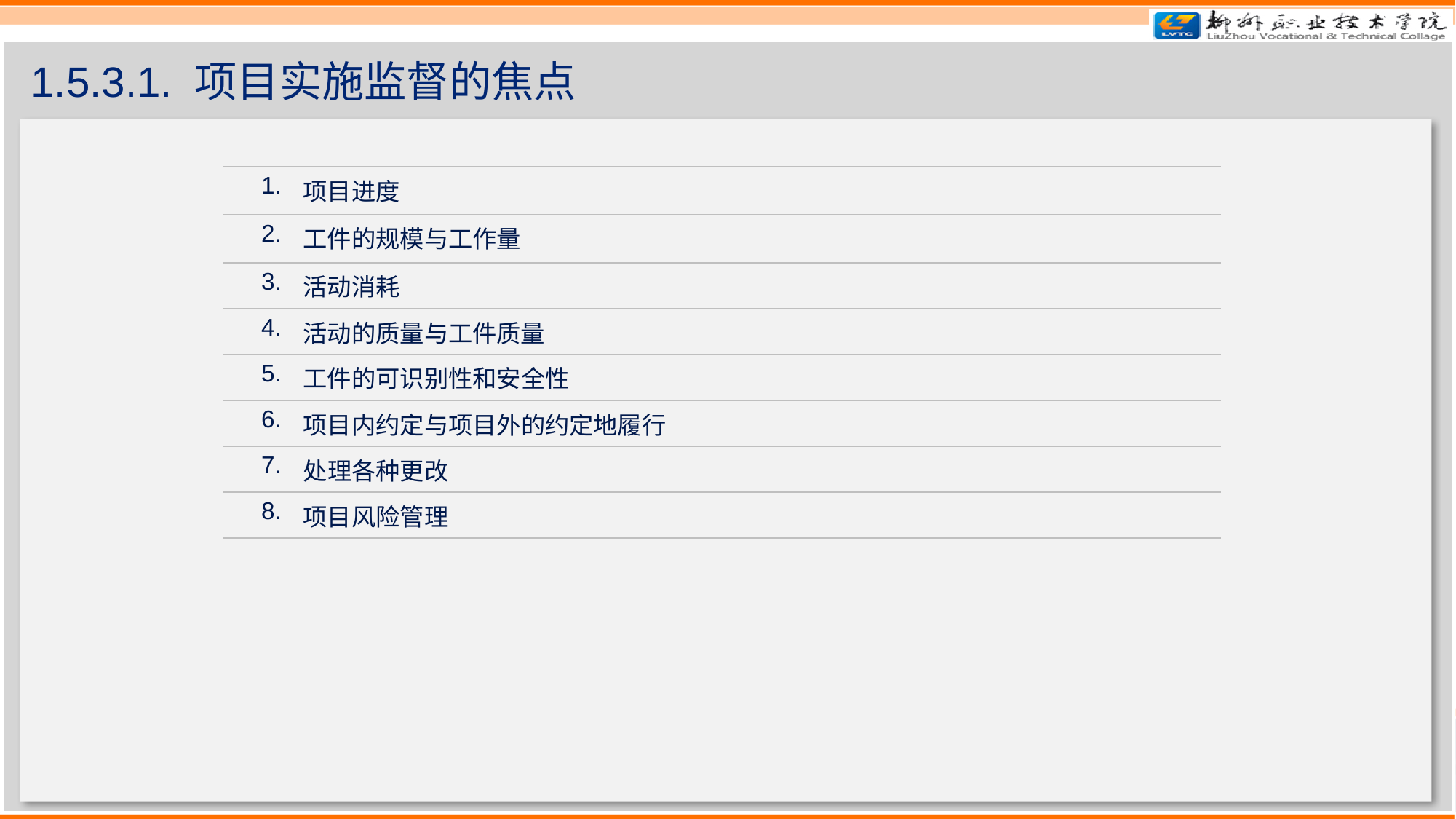

# 1.5.3.1. 项目实施监督的焦点
| 1. | 项目进度 |
| --- | --- |
| 2. | 工件的规模与工作量 |
| 3. | 活动消耗 |
| 4. | 活动的质量与工件质量 |
| 5. | 工件的可识别性和安全性 |
| 6. | 项目内约定与项目外的约定地履行 |
| 7. | 处理各种更改 |
| 8. | 项目风险管理 |